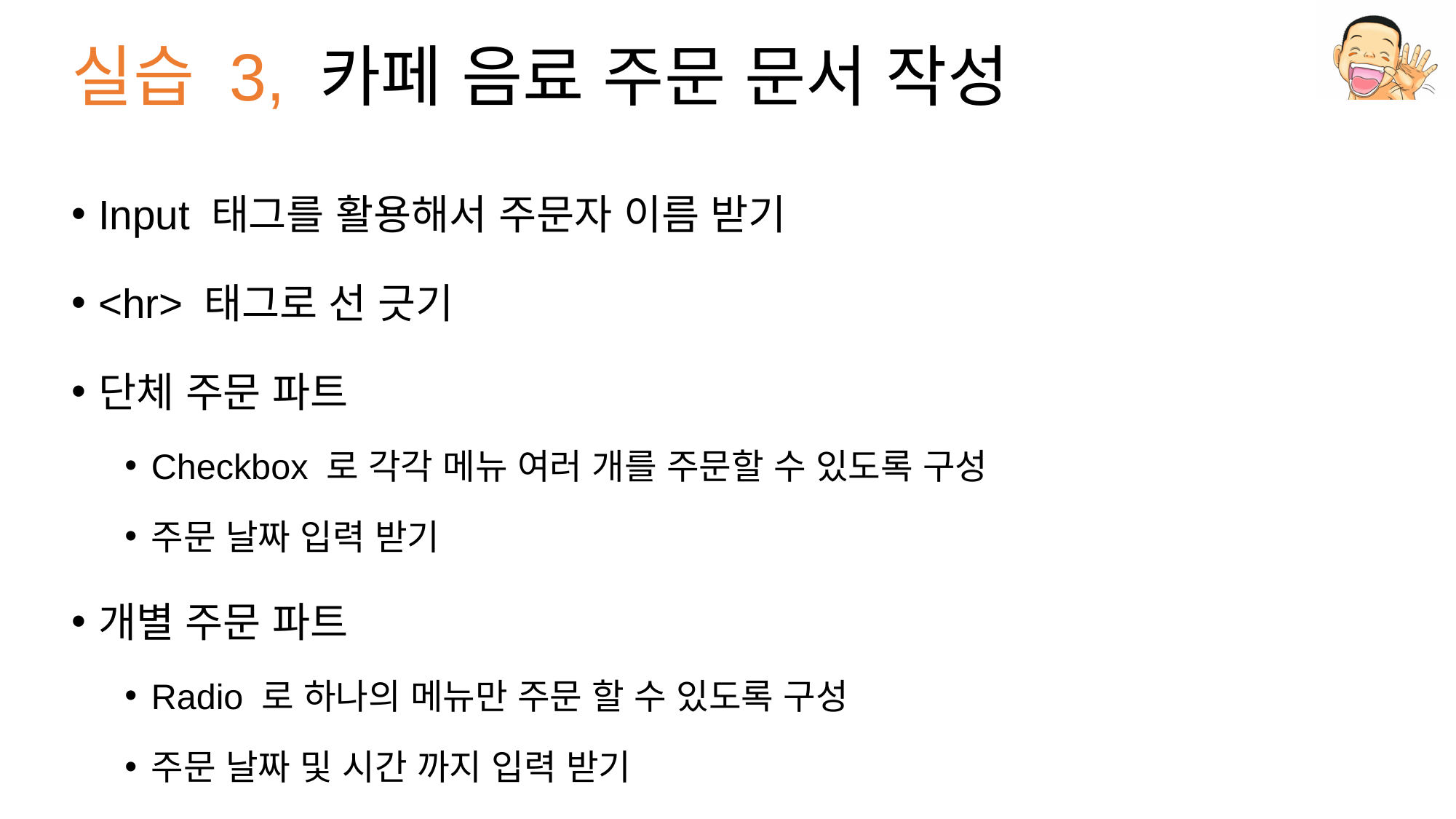

# 실습 3, 카페 음료 주문 문서 작성
Input 태그를 활용해서 주문자 이름 받기
<hr> 태그로 선 긋기
단체 주문 파트
Checkbox 로 각각 메뉴 여러 개를 주문할 수 있도록 구성
주문 날짜 입력 받기
개별 주문 파트
Radio 로 하나의 메뉴만 주문 할 수 있도록 구성
주문 날짜 및 시간 까지 입력 받기